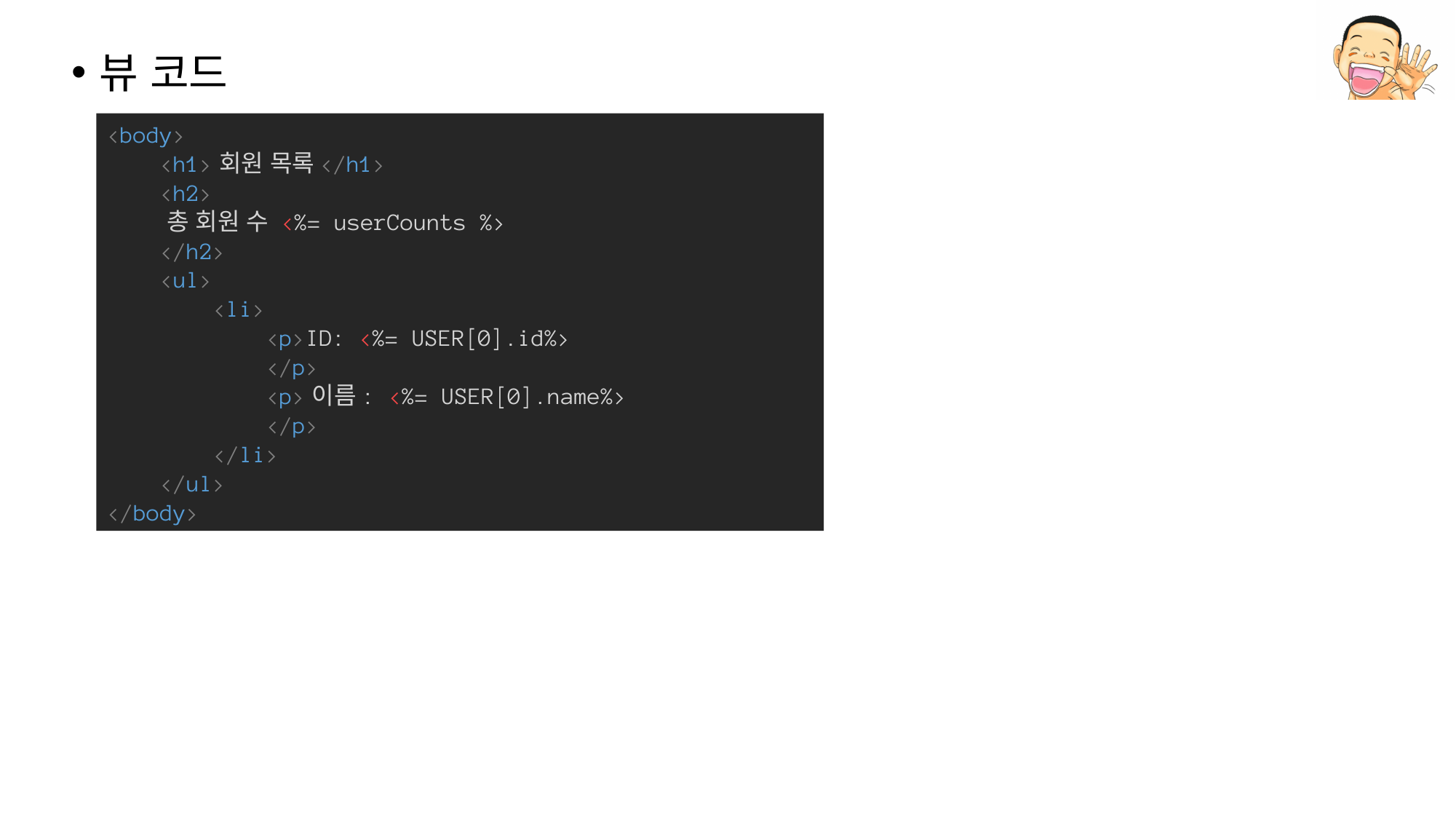

뷰 코드
<body>
    <h1>회원 목록</h1>
    <h2>
        총 회원 수 <%= userCounts %>
    </h2>
    <ul>
        <li>
            <p>ID: <%= USER[0].id%>
            </p>
            <p>이름: <%= USER[0].name%>
            </p>
        </li>
    </ul>
</body>